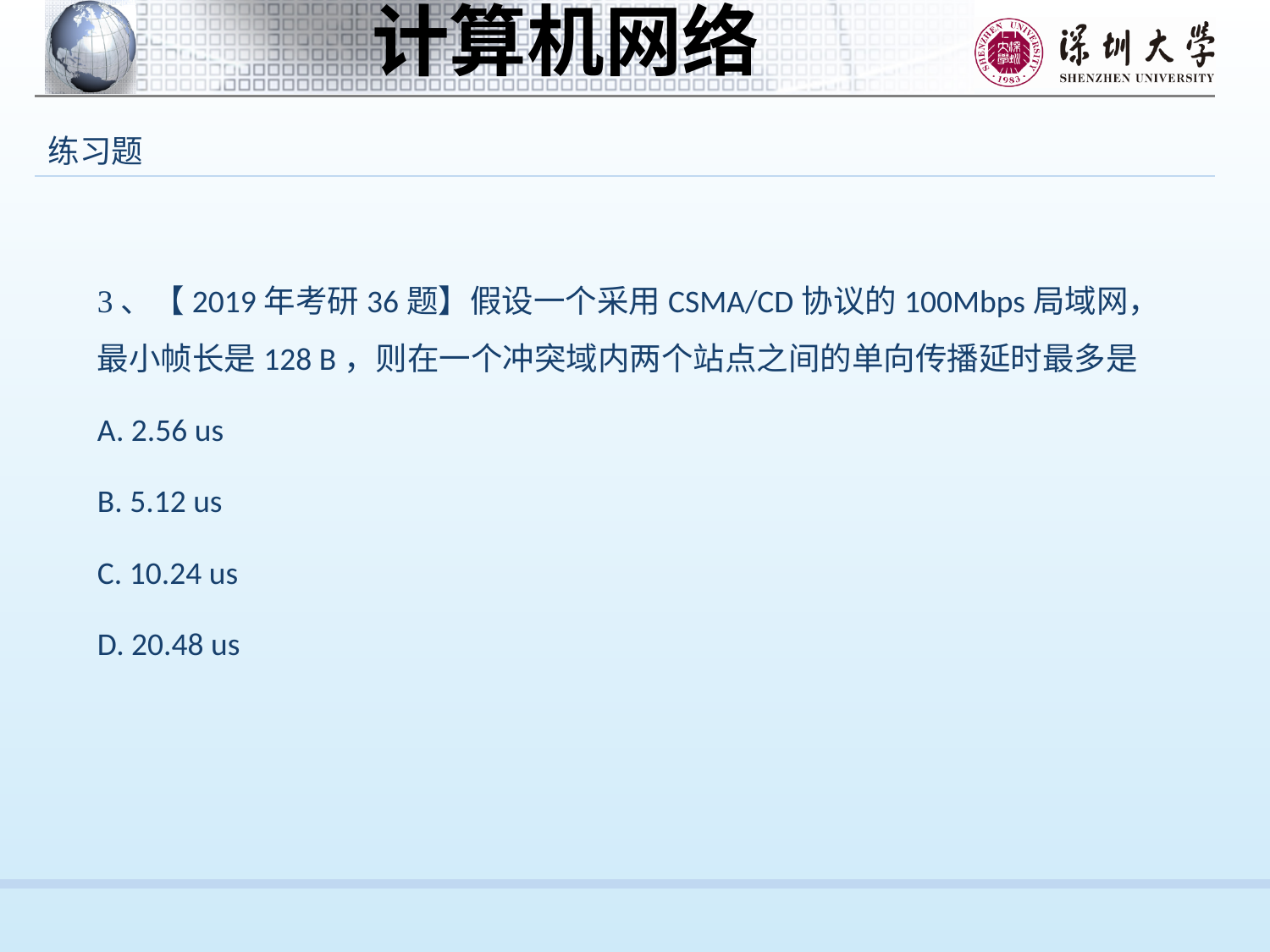

练习题
3、【2019年考研36题】假设一个采用CSMA/CD协议的100Mbps局域网，最小帧长是128 B，则在一个冲突域内两个站点之间的单向传播延时最多是
A. 2.56 us
B. 5.12 us
C. 10.24 us
D. 20.48 us